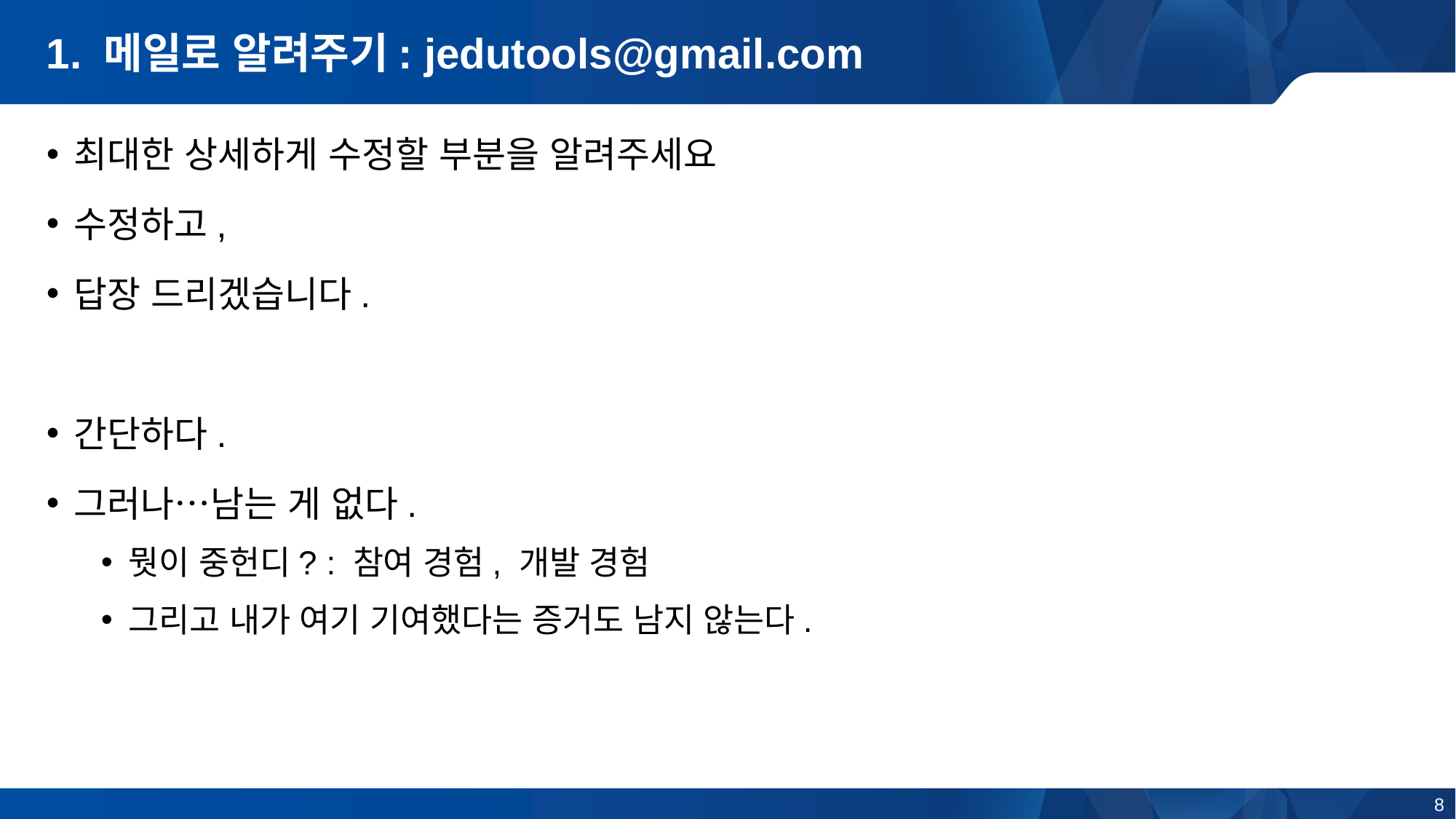

# 1. 메일로 알려주기: jedutools@gmail.com
최대한 상세하게 수정할 부분을 알려주세요
수정하고,
답장 드리겠습니다.

간단하다.
그러나…남는 게 없다.
뭣이 중헌디? : 참여 경험, 개발 경험
그리고 내가 여기 기여했다는 증거도 남지 않는다.

8